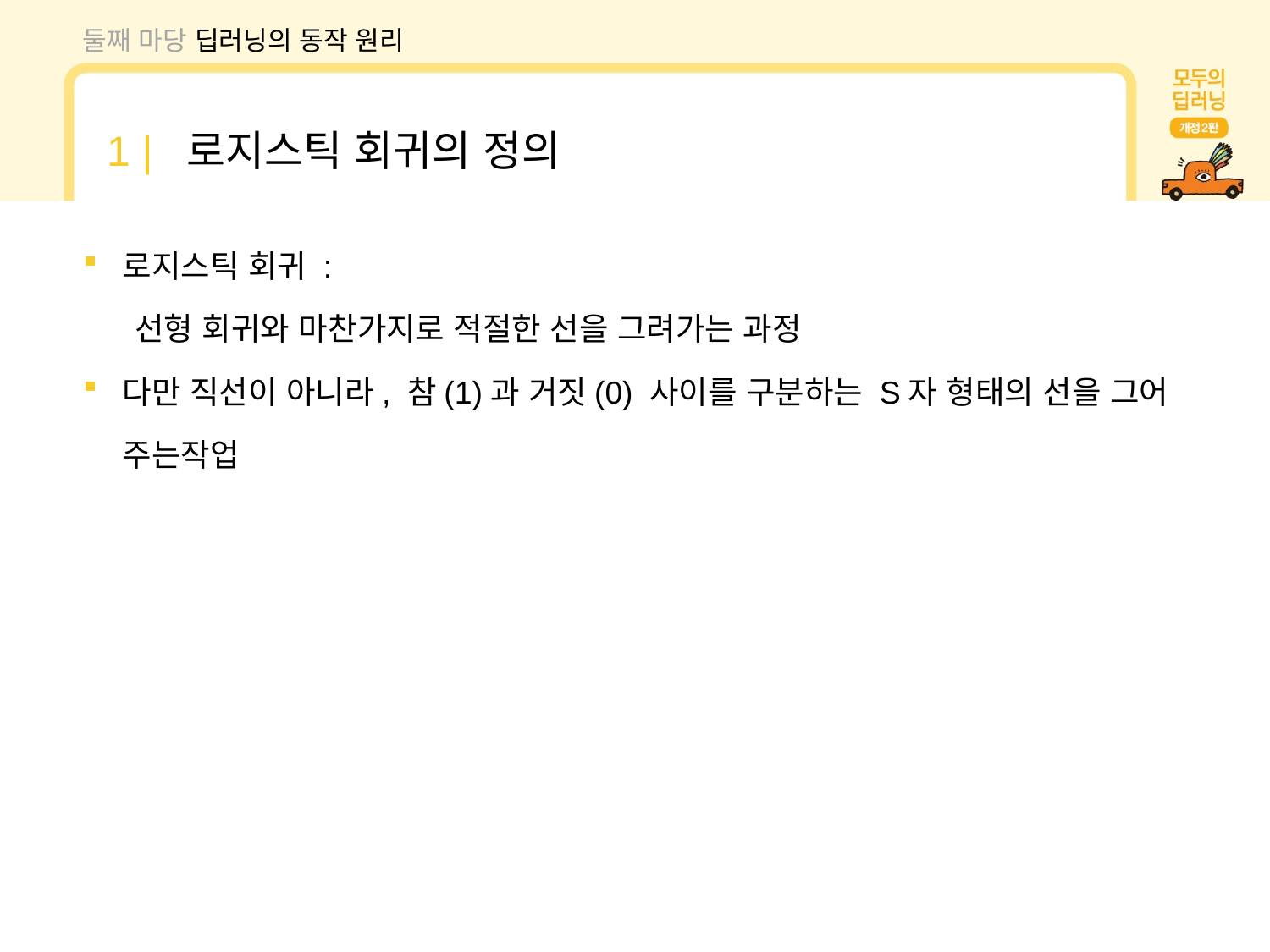

둘째 마당 딥러닝의 동작 원리
1 |  로지스틱 회귀의 정의
로지스틱 회귀 :
     선형 회귀와 마찬가지로 적절한 선을 그려가는 과정
다만 직선이 아니라, 참(1)과 거짓(0) 사이를 구분하는 S자 형태의 선을 그어 주는작업